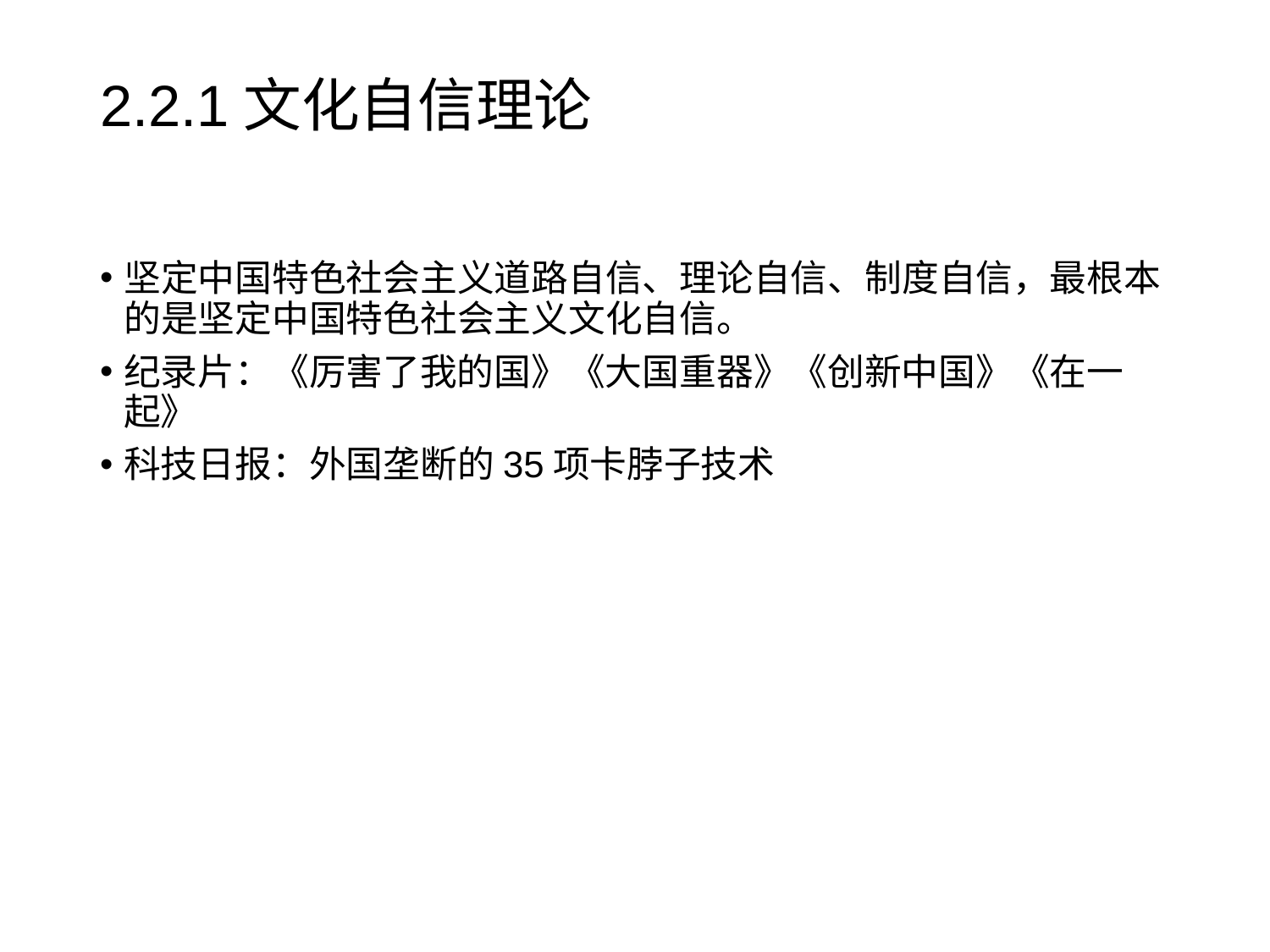

# 2.2.1文化自信理论
坚定中国特色社会主义道路自信、理论自信、制度自信，最根本的是坚定中国特色社会主义文化自信。
纪录片：《厉害了我的国》《大国重器》《创新中国》《在一起》
科技日报：外国垄断的35项卡脖子技术